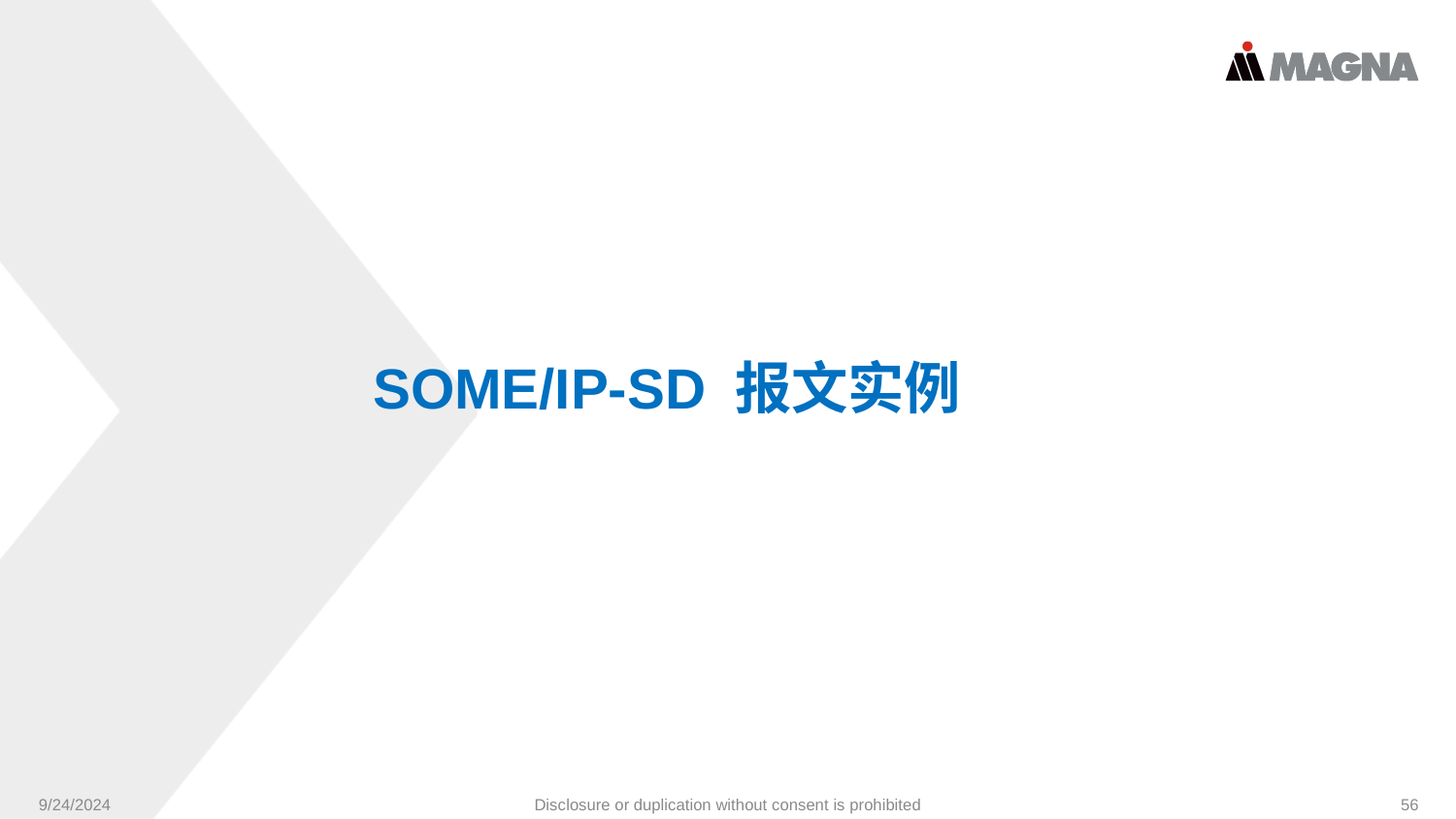

SOME/IP-SD 报文实例
9/24/2024
Disclosure or duplication without consent is prohibited
56